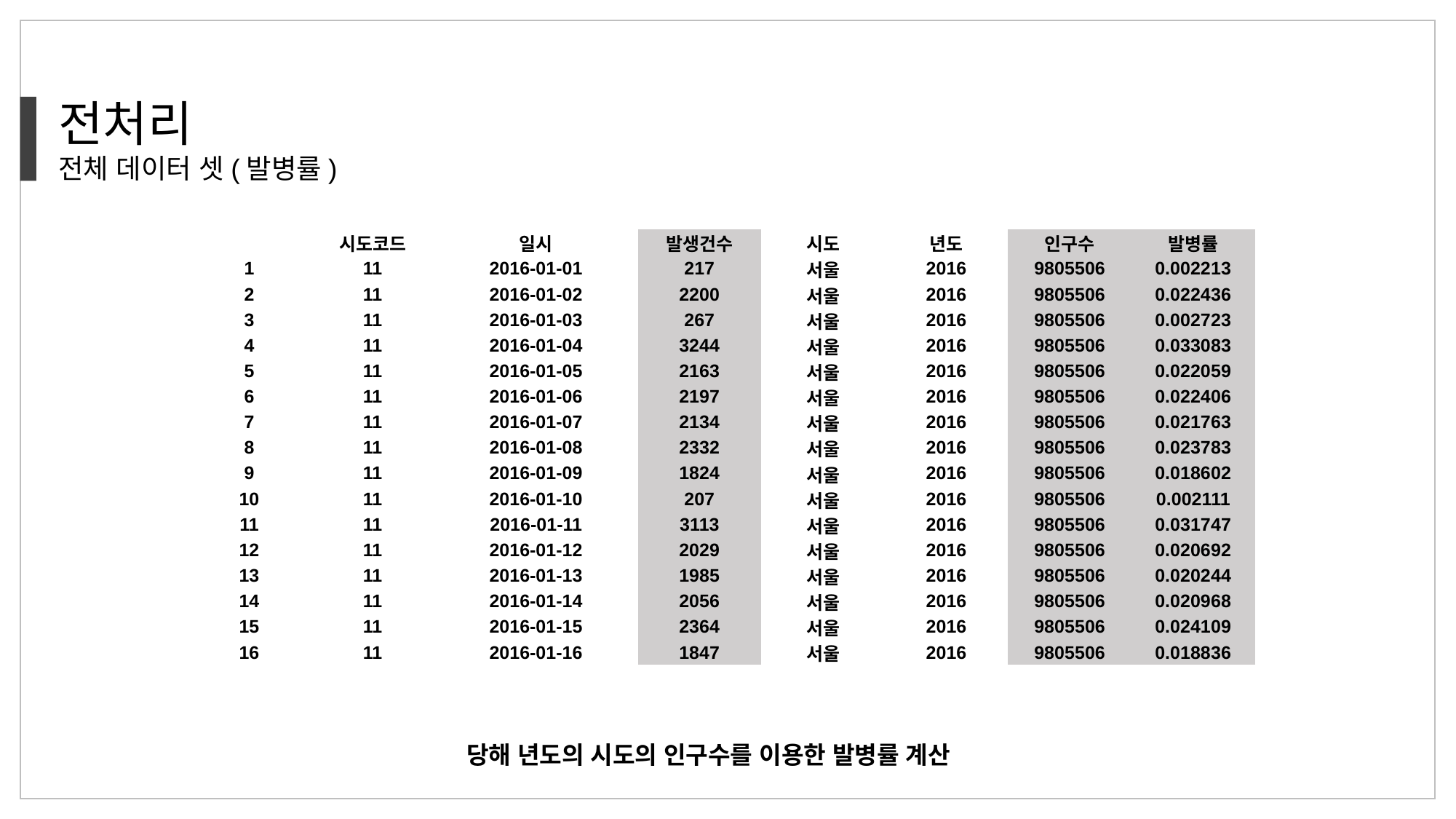

전처리
전체 데이터 셋(발병률)

|  | 시도코드 | 일시 | 발생건수 | 시도 | 년도 | 인구수 | 발병률 |
| --- | --- | --- | --- | --- | --- | --- | --- |
| 1 | 11 | 2016-01-01 | 217 | 서울 | 2016 | 9805506 | 0.002213 |
| 2 | 11 | 2016-01-02 | 2200 | 서울 | 2016 | 9805506 | 0.022436 |
| 3 | 11 | 2016-01-03 | 267 | 서울 | 2016 | 9805506 | 0.002723 |
| 4 | 11 | 2016-01-04 | 3244 | 서울 | 2016 | 9805506 | 0.033083 |
| 5 | 11 | 2016-01-05 | 2163 | 서울 | 2016 | 9805506 | 0.022059 |
| 6 | 11 | 2016-01-06 | 2197 | 서울 | 2016 | 9805506 | 0.022406 |
| 7 | 11 | 2016-01-07 | 2134 | 서울 | 2016 | 9805506 | 0.021763 |
| 8 | 11 | 2016-01-08 | 2332 | 서울 | 2016 | 9805506 | 0.023783 |
| 9 | 11 | 2016-01-09 | 1824 | 서울 | 2016 | 9805506 | 0.018602 |
| 10 | 11 | 2016-01-10 | 207 | 서울 | 2016 | 9805506 | 0.002111 |
| 11 | 11 | 2016-01-11 | 3113 | 서울 | 2016 | 9805506 | 0.031747 |
| 12 | 11 | 2016-01-12 | 2029 | 서울 | 2016 | 9805506 | 0.020692 |
| 13 | 11 | 2016-01-13 | 1985 | 서울 | 2016 | 9805506 | 0.020244 |
| 14 | 11 | 2016-01-14 | 2056 | 서울 | 2016 | 9805506 | 0.020968 |
| 15 | 11 | 2016-01-15 | 2364 | 서울 | 2016 | 9805506 | 0.024109 |
| 16 | 11 | 2016-01-16 | 1847 | 서울 | 2016 | 9805506 | 0.018836 |
당해 년도의 시도의 인구수를 이용한 발병률 계산